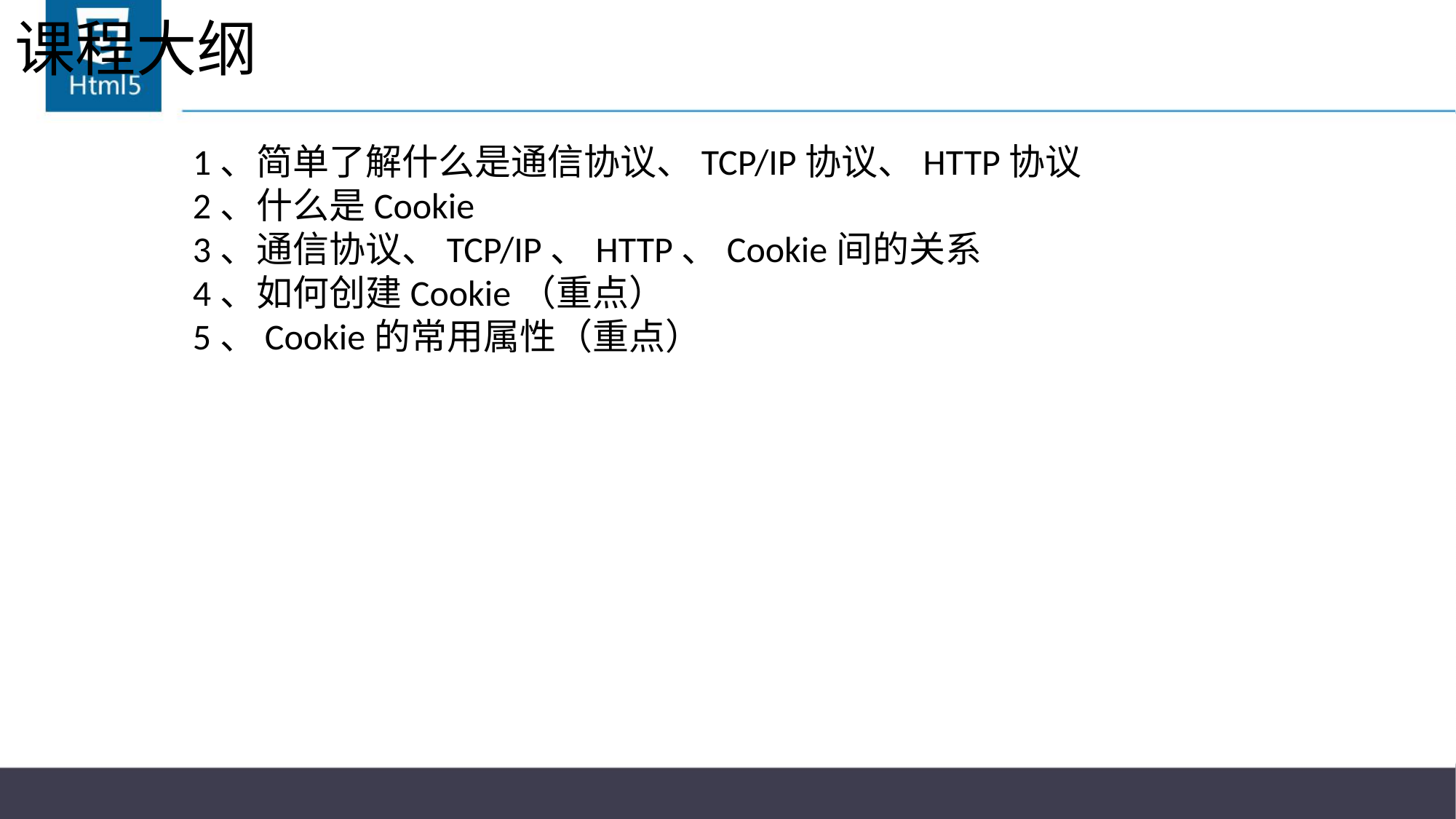

# 课程大纲
1、简单了解什么是通信协议、TCP/IP协议、HTTP协议
2、什么是Cookie
3、通信协议、TCP/IP、HTTP、Cookie间的关系
4、如何创建Cookie（重点）
5、Cookie的常用属性（重点）